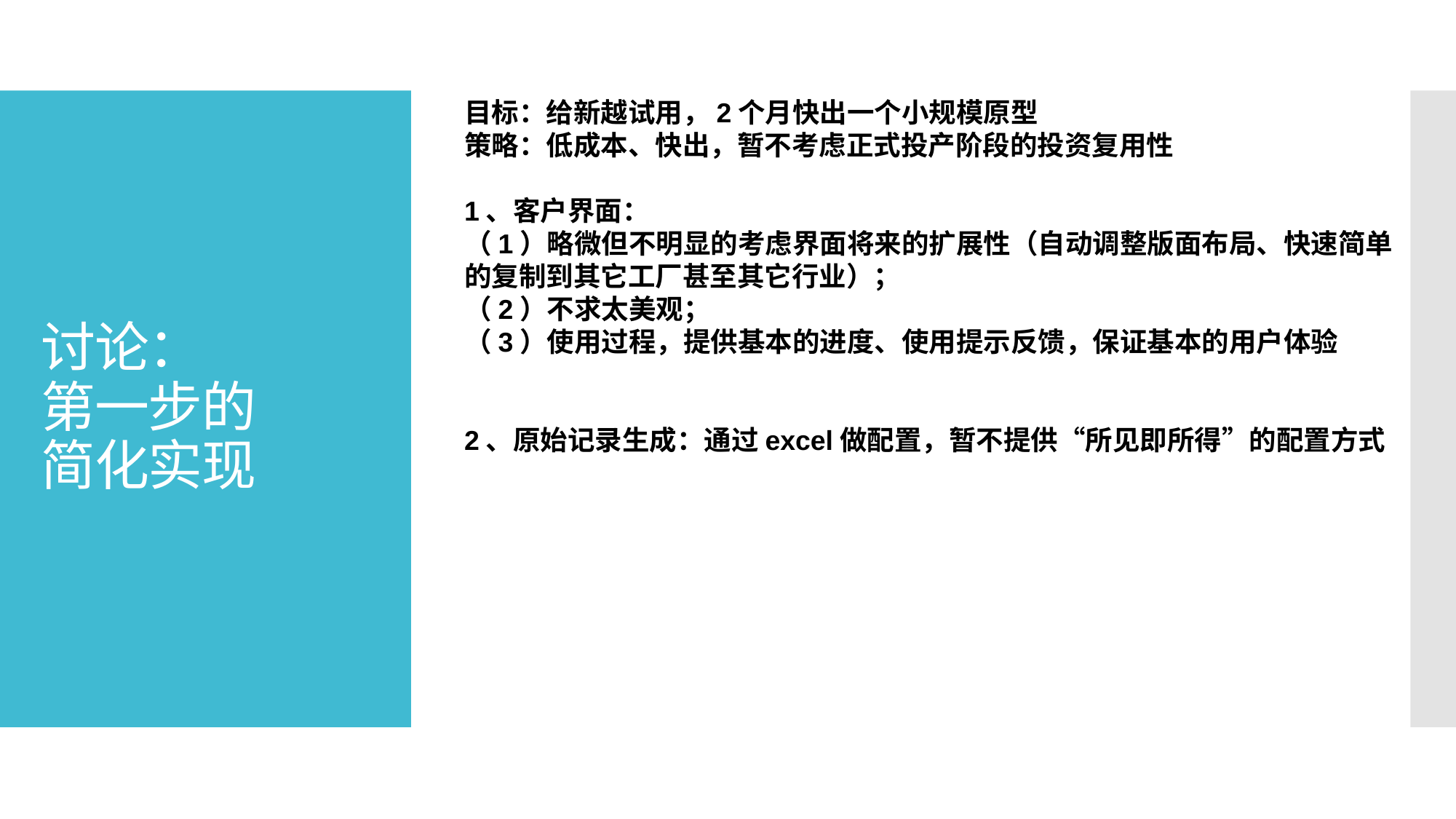

目标：给新越试用，2个月快出一个小规模原型
策略：低成本、快出，暂不考虑正式投产阶段的投资复用性

1、客户界面：
（1）略微但不明显的考虑界面将来的扩展性（自动调整版面布局、快速简单的复制到其它工厂甚至其它行业）；
（2）不求太美观；
（3）使用过程，提供基本的进度、使用提示反馈，保证基本的用户体验

2、原始记录生成：通过excel做配置，暂不提供“所见即所得”的配置方式

# 讨论： 第一步的简化实现